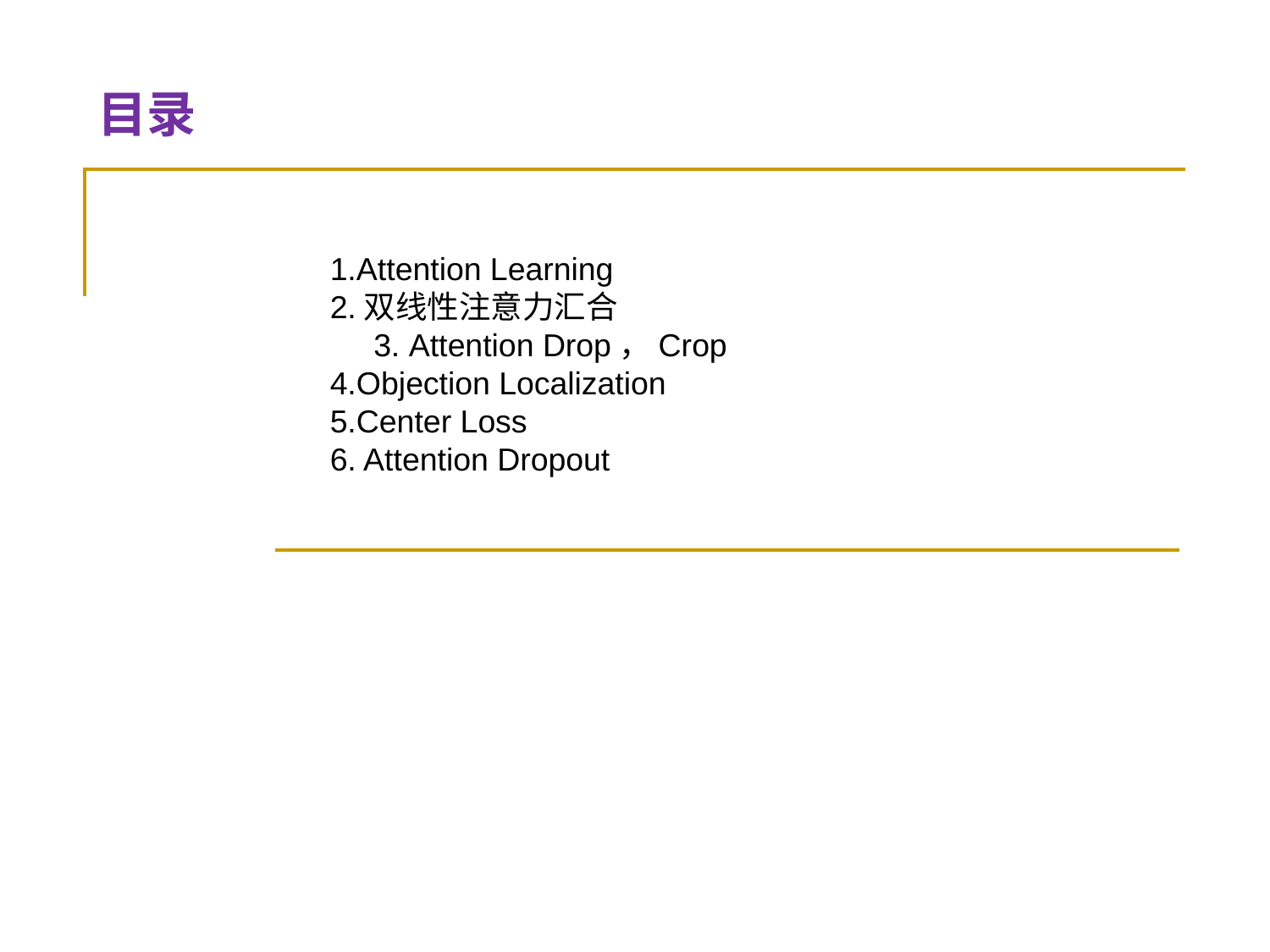

目录
1.Attention Learning
2.双线性注意力汇合                                                  3. Attention Drop，Crop
4.Objection Localization
5.Center Loss
6. Attention Dropout